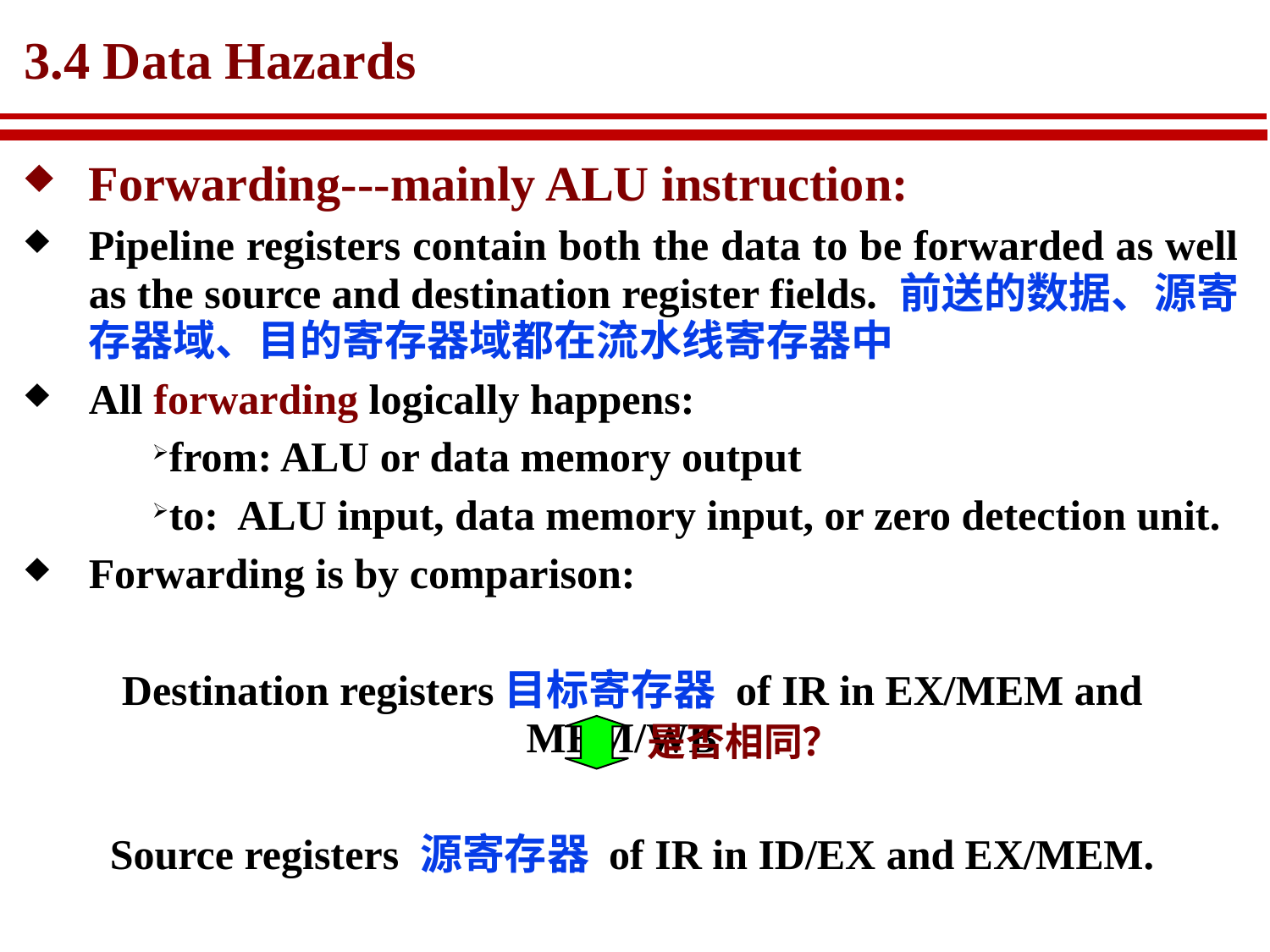

# 3.4 Data Hazards
Forwarding---mainly ALU instruction:
Pipeline registers contain both the data to be forwarded as well as the source and destination register fields. 前送的数据、源寄存器域、目的寄存器域都在流水线寄存器中
All forwarding logically happens:
from: ALU or data memory output
to:  ALU input, data memory input, or zero detection unit.
Forwarding is by comparison:

Destination registers目标寄存器 of IR in EX/MEM and MEM/WB

Source registers 源寄存器 of IR in ID/EX and EX/MEM.

是否相同？